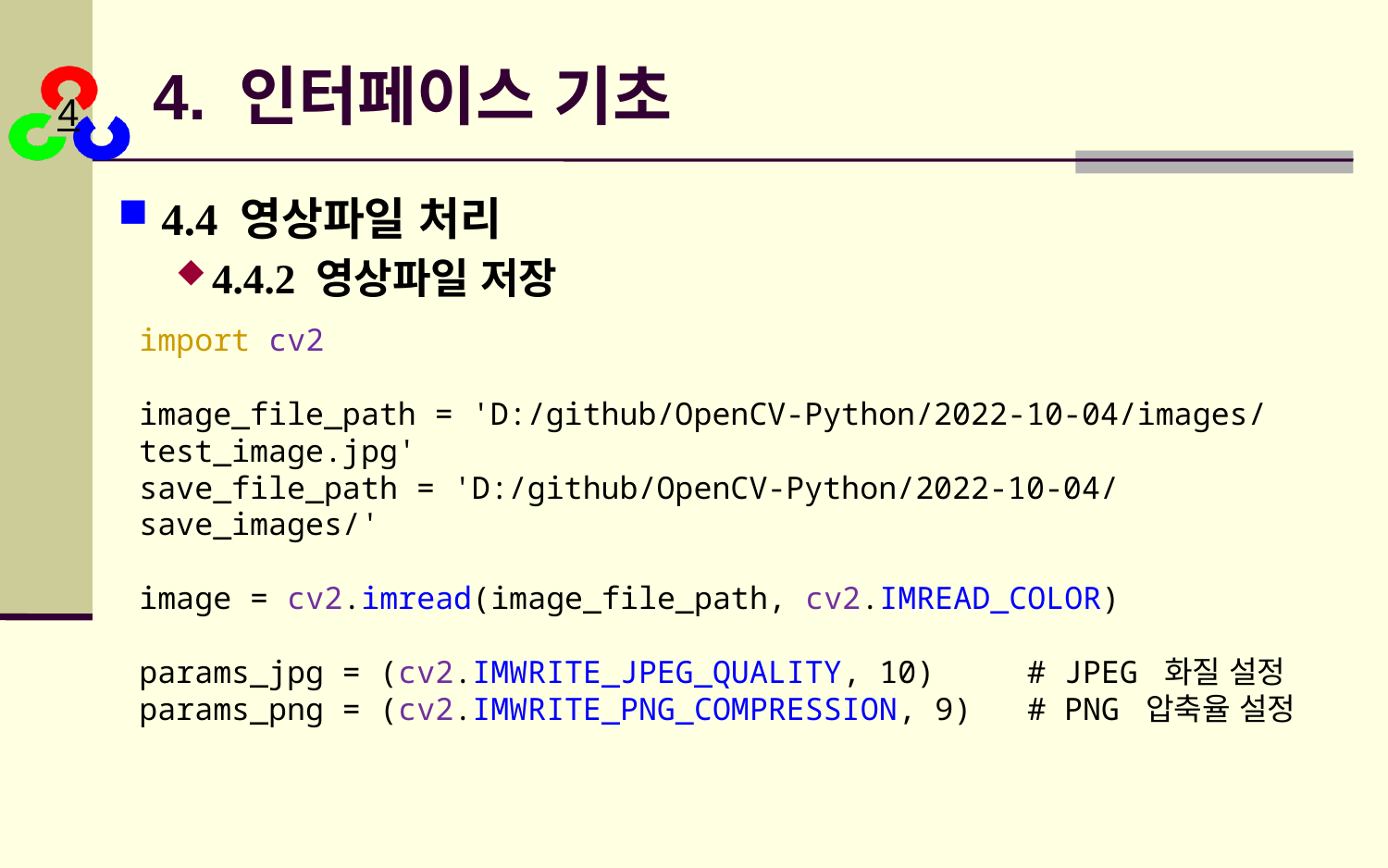

# 4. 인터페이스 기초
4.4 영상파일 처리
4.4.2 영상파일 저장
import cv2
image_file_path = 'D:/github/OpenCV-Python/2022-10-04/images/test_image.jpg'
save_file_path = 'D:/github/OpenCV-Python/2022-10-04/save_images/'
image = cv2.imread(image_file_path, cv2.IMREAD_COLOR)
params_jpg = (cv2.IMWRITE_JPEG_QUALITY, 10)     # JPEG 화질 설정
params_png = (cv2.IMWRITE_PNG_COMPRESSION, 9)   # PNG 압축율 설정